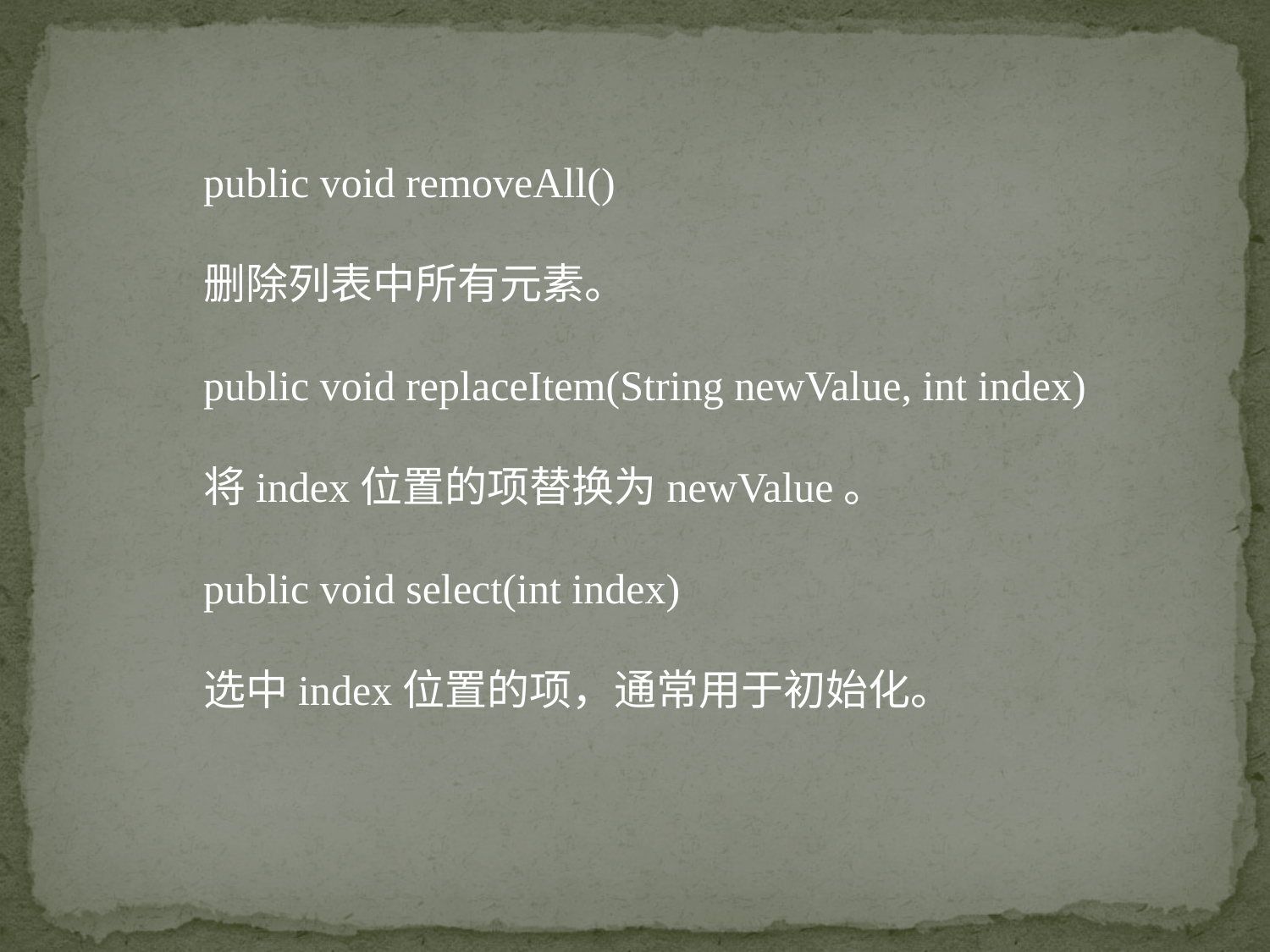

public void removeAll()
删除列表中所有元素。
public void replaceItem(String newValue, int index)
将index位置的项替换为newValue。
public void select(int index)
选中index位置的项，通常用于初始化。